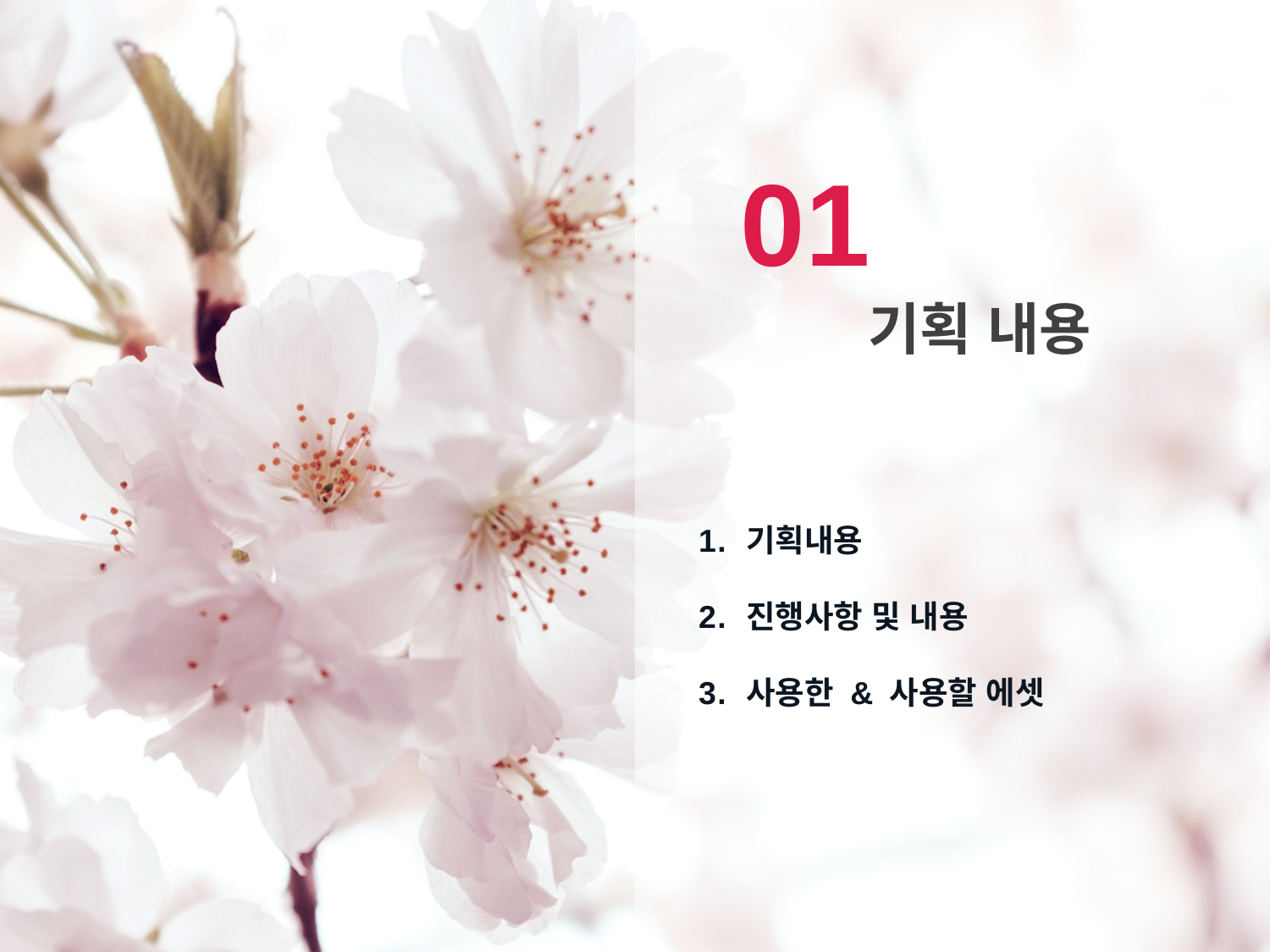

01
기획 내용
기획내용

진행사항 및 내용

사용한 & 사용할 에셋